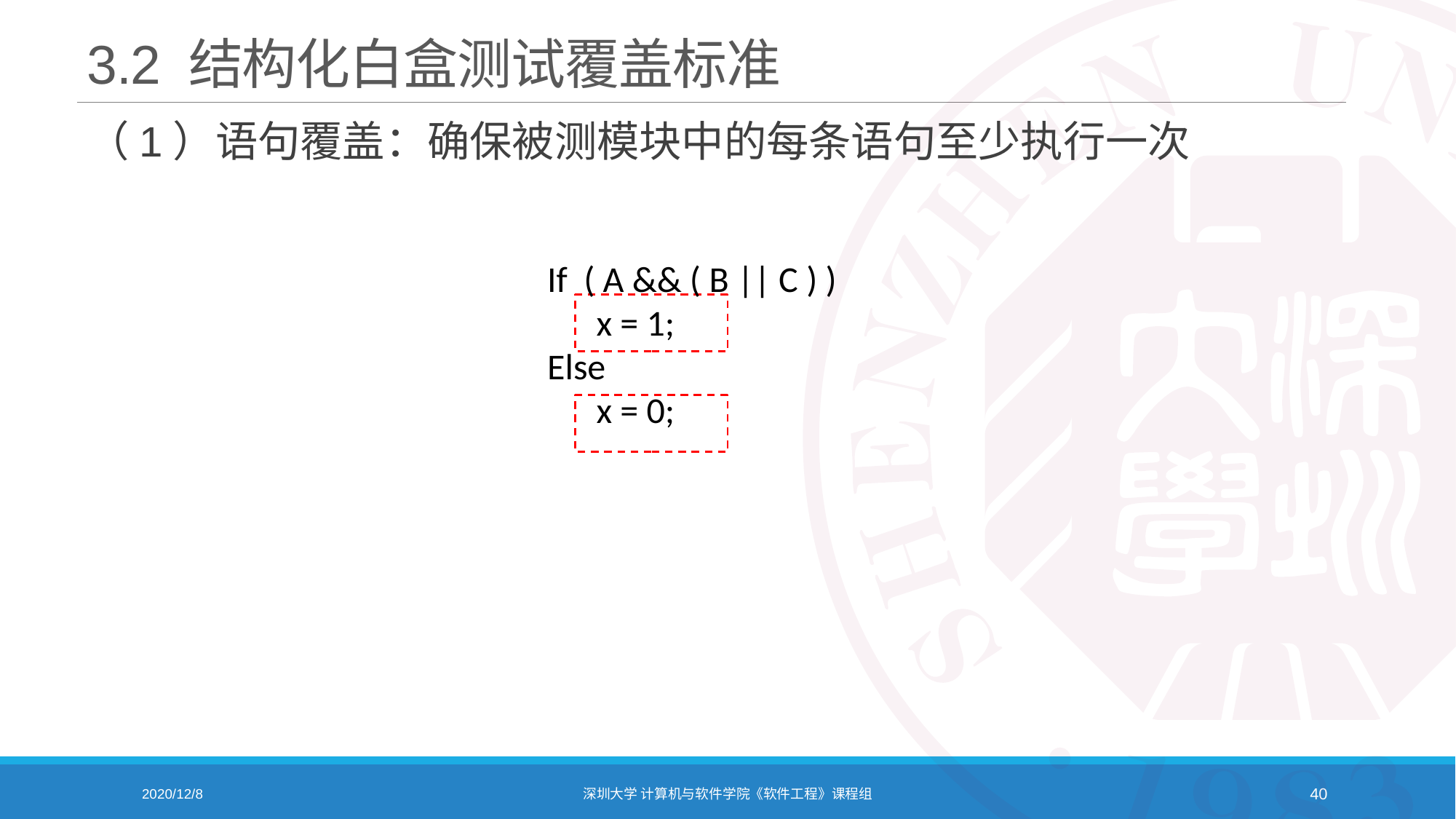

# 3.2 结构化白盒测试覆盖标准
（1）语句覆盖：确保被测模块中的每条语句至少执行一次
If  ( A && ( B || C ) )
      x = 1;
Else
      x = 0;

2020/12/8
深圳大学 计算机与软件学院《软件工程》课程组
40